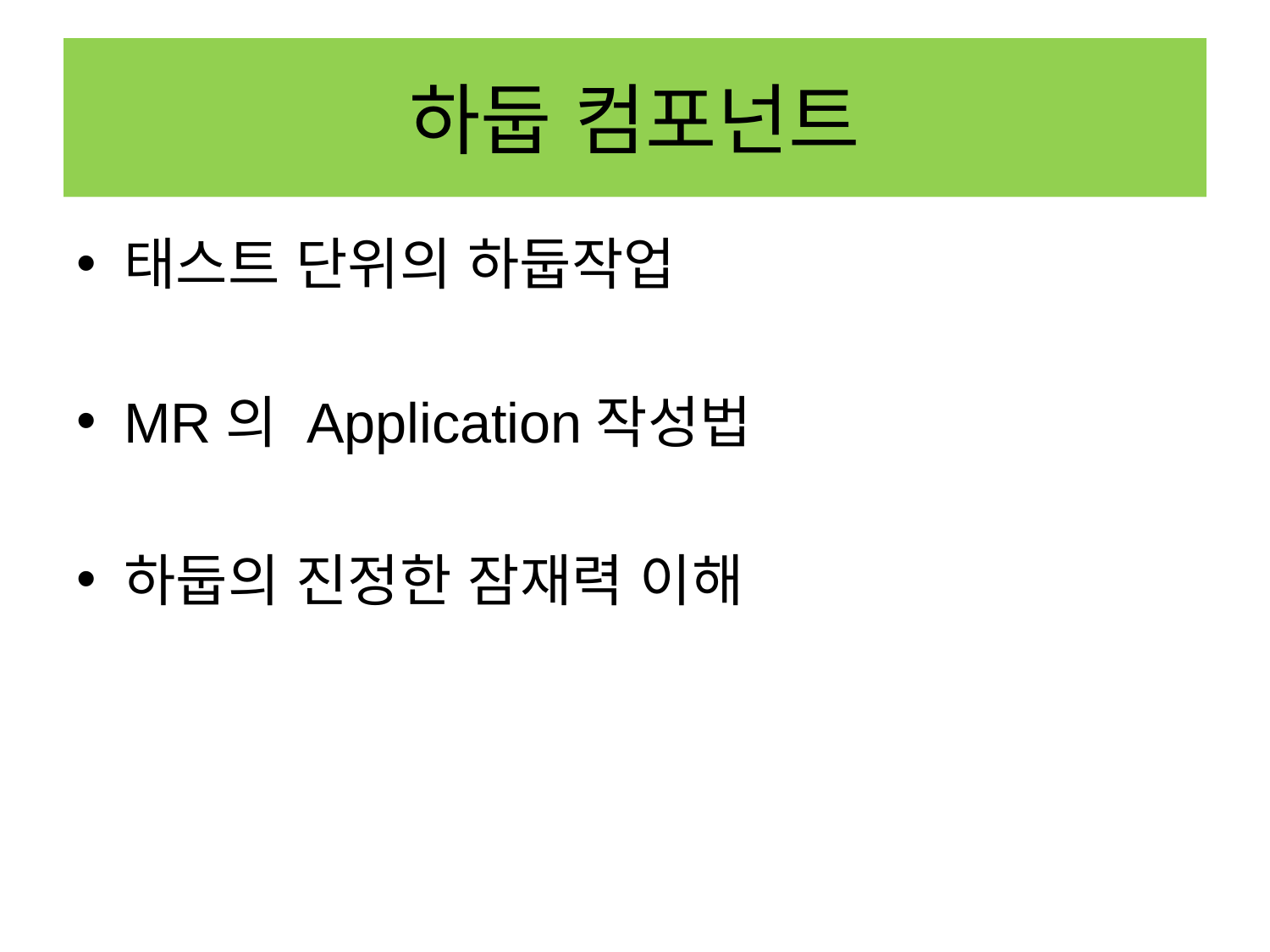

# 하둡 컴포넌트
태스트 단위의 하둡작업

MR의 Application작성법

하둡의 진정한 잠재력 이해